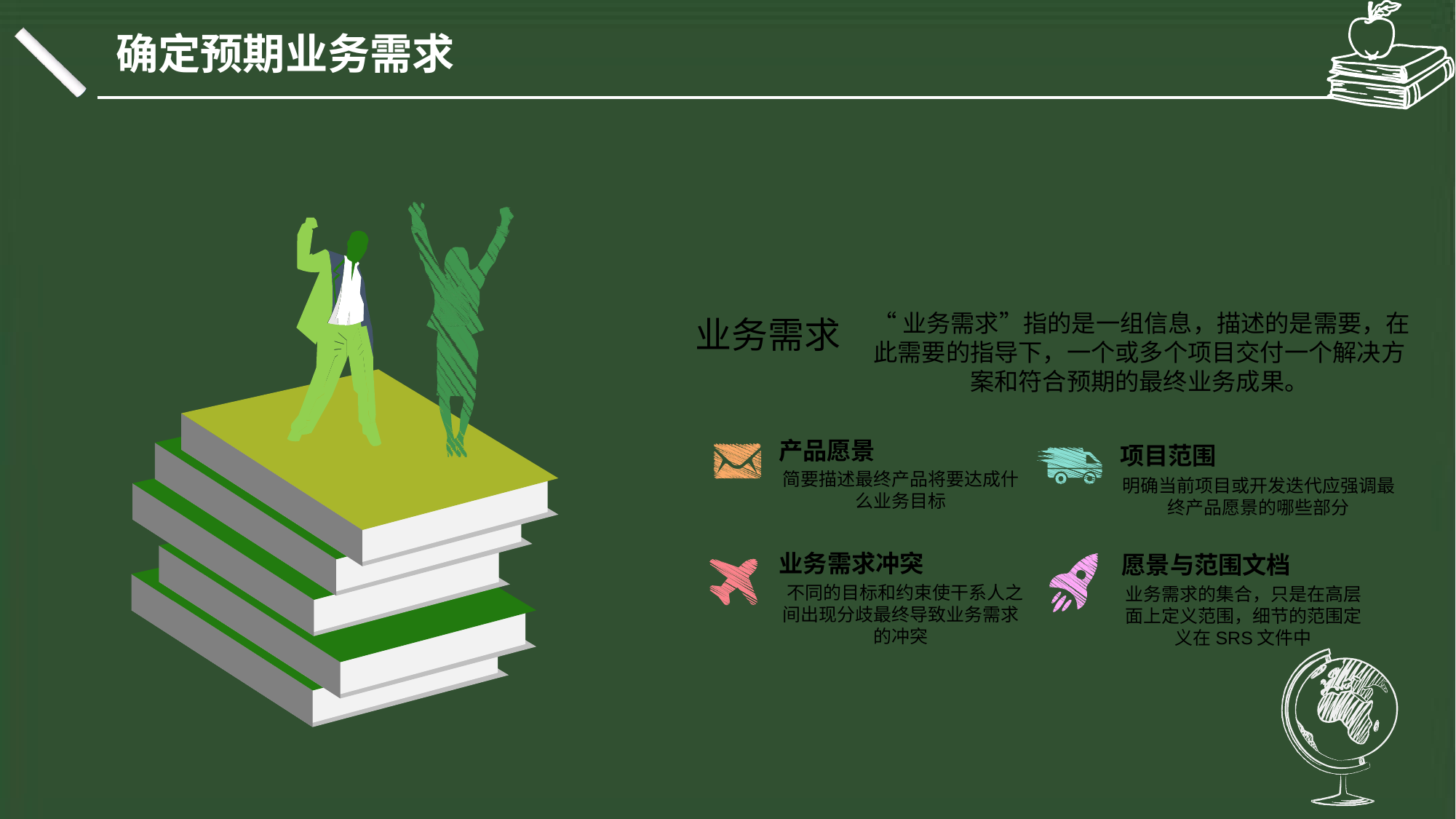

确定预期业务需求

 “业务需求”指的是一组信息，描述的是需要，在此需要的指导下，一个或多个项目交付一个解决方案和符合预期的最终业务成果。
业务需求

产品愿景
项目范围

简要描述最终产品将要达成什么业务目标
明确当前项目或开发迭代应强调最终产品愿景的哪些部分

业务需求冲突
愿景与范围文档

 不同的目标和约束使干系人之间出现分歧最终导致业务需求的冲突
业务需求的集合，只是在高层面上定义范围，细节的范围定义在SRS文件中